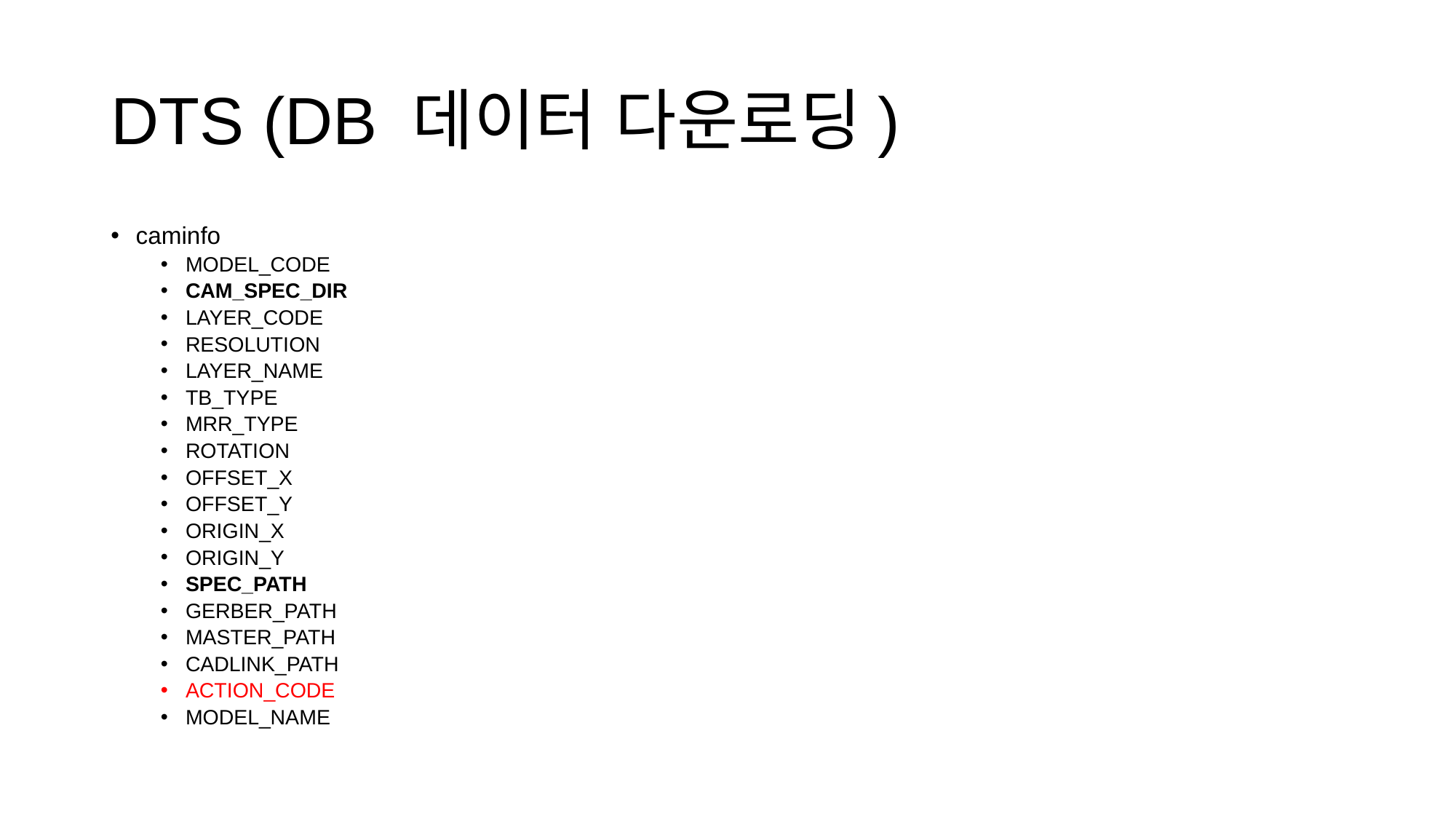

# DTS (DB 데이터 다운로딩)
caminfo
MODEL_CODE
CAM_SPEC_DIR
LAYER_CODE
RESOLUTION
LAYER_NAME
TB_TYPE
MRR_TYPE
ROTATION
OFFSET_X
OFFSET_Y
ORIGIN_X
ORIGIN_Y
SPEC_PATH
GERBER_PATH
MASTER_PATH
CADLINK_PATH
ACTION_CODE
MODEL_NAME